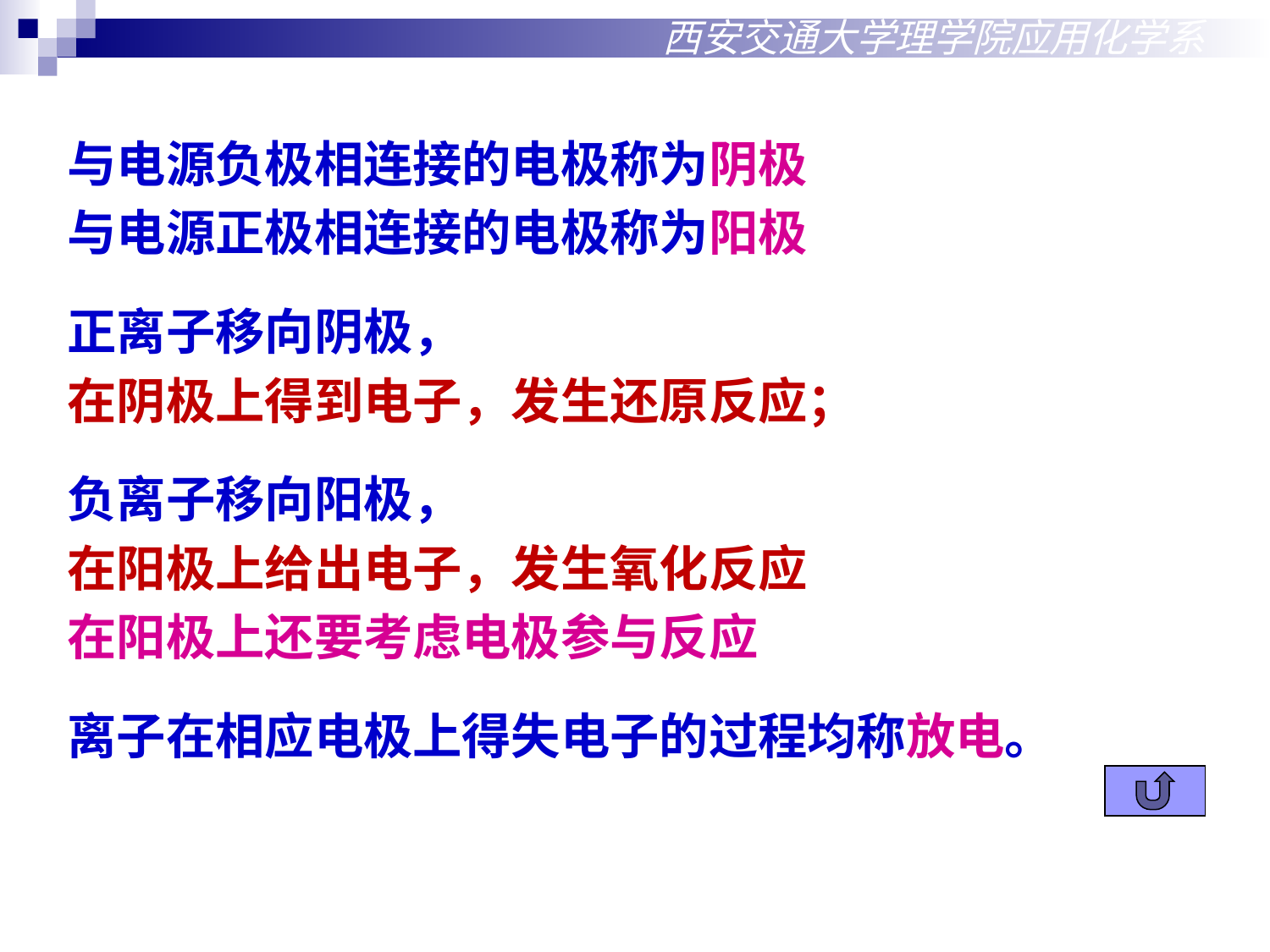

西安交通大学理学院应用化学系
与电源负极相连接的电极称为阴极
与电源正极相连接的电极称为阳极

正离子移向阴极，
在阴极上得到电子，发生还原反应；

负离子移向阳极，
在阳极上给出电子，发生氧化反应
在阳极上还要考虑电极参与反应

离子在相应电极上得失电子的过程均称放电。